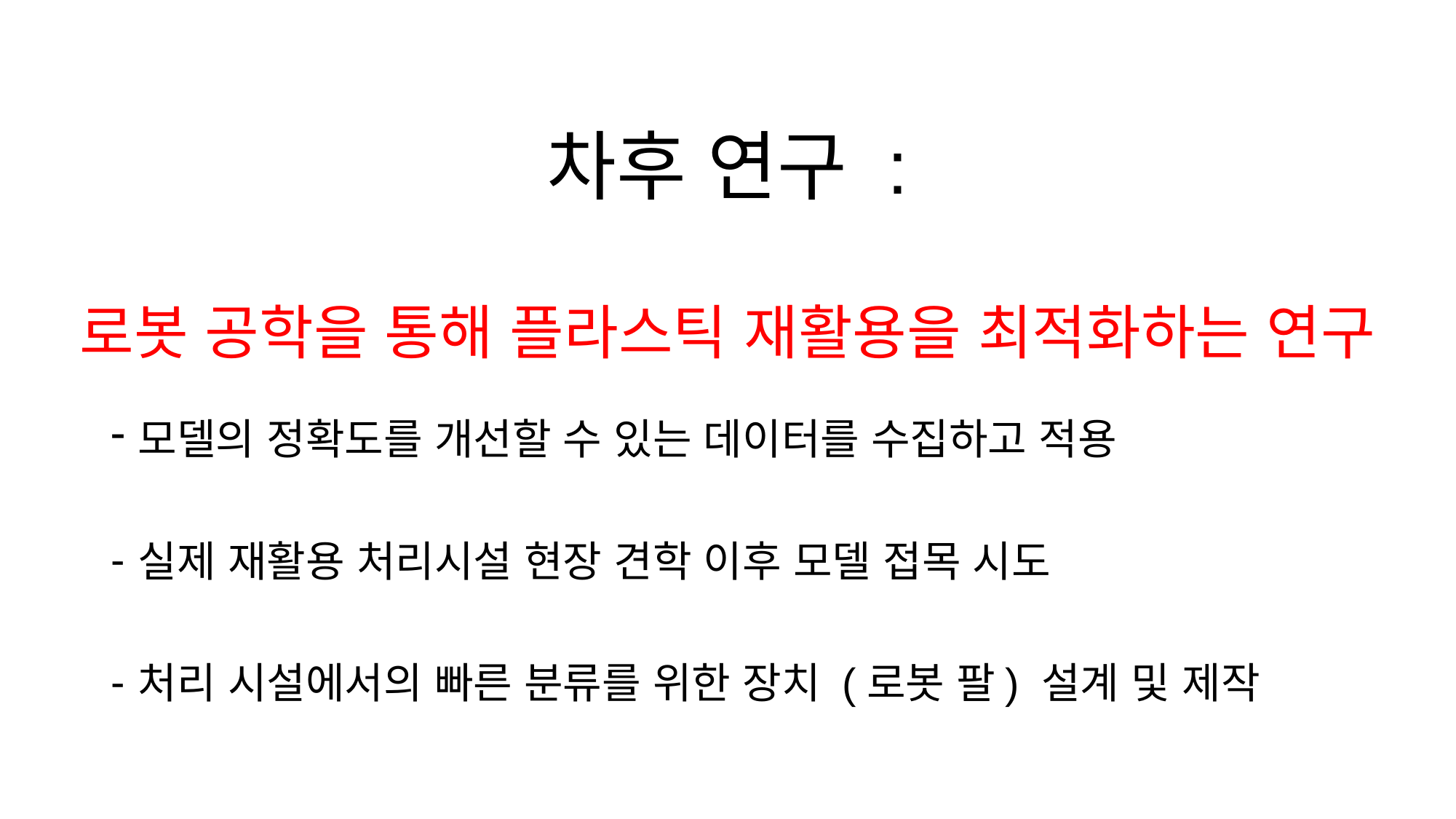

차후 연구 :
# 로봇 공학을 통해 플라스틱 재활용을 최적화하는 연구
모델의 정확도를 개선할 수 있는 데이터를 수집하고 적용

실제 재활용 처리시설 현장 견학 이후 모델 접목 시도

처리 시설에서의 빠른 분류를 위한 장치 (로봇 팔) 설계 및 제작